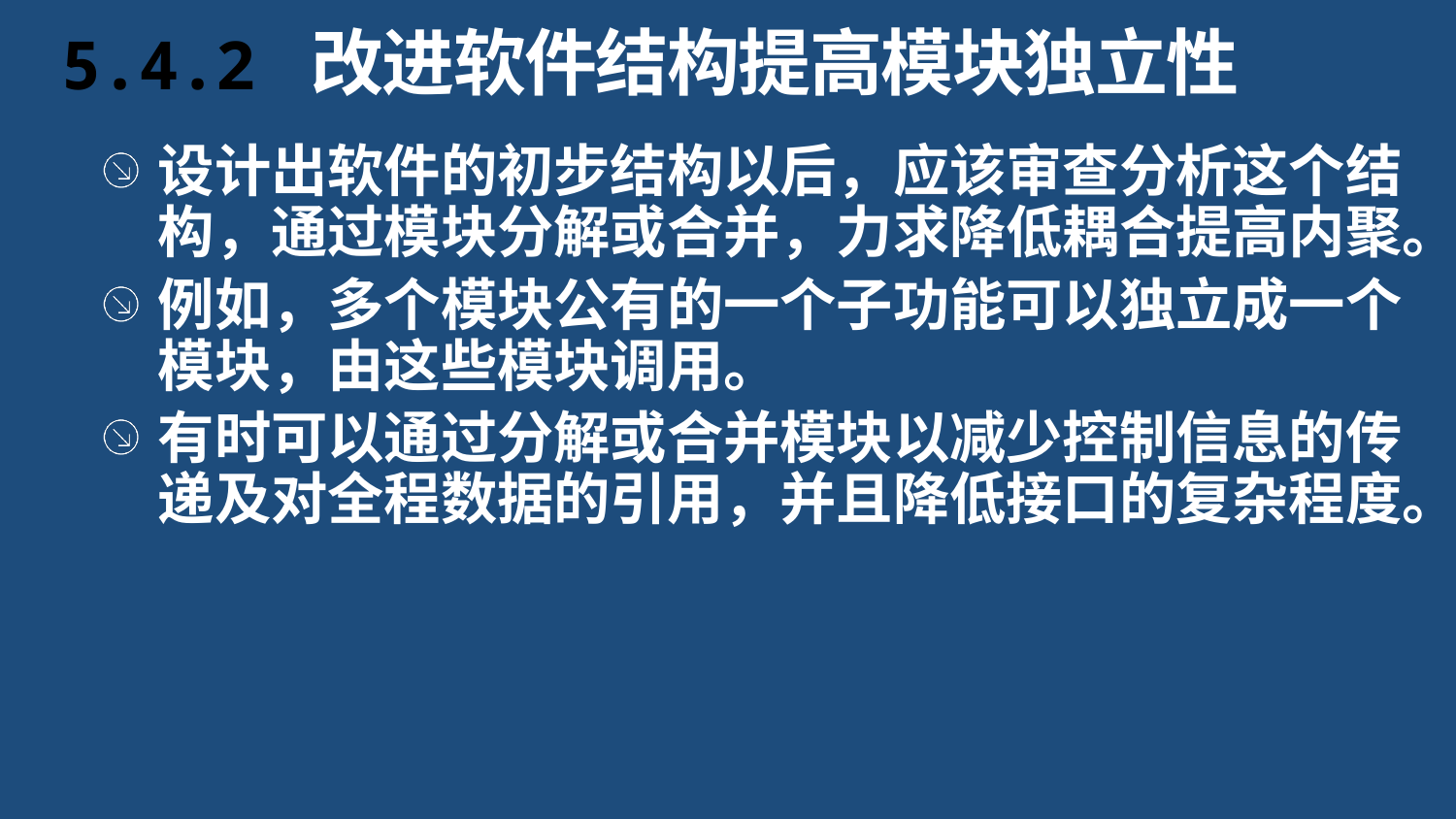

# 5.4.2 改进软件结构提高模块独立性
设计出软件的初步结构以后，应该审查分析这个结构，通过模块分解或合并，力求降低耦合提高内聚。
例如，多个模块公有的一个子功能可以独立成一个模块，由这些模块调用。
有时可以通过分解或合并模块以减少控制信息的传递及对全程数据的引用，并且降低接口的复杂程度。